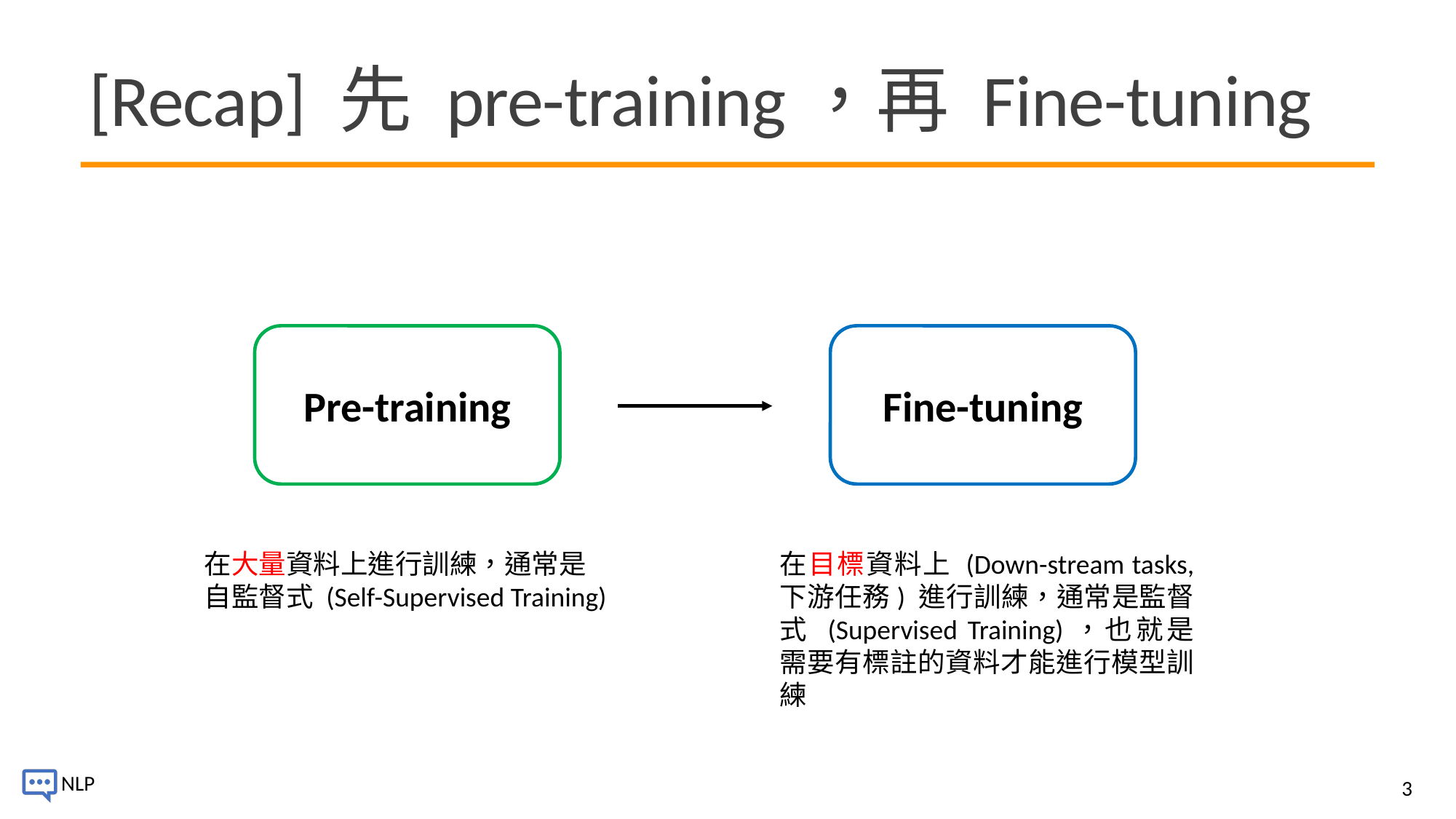

# [Recap] 先 pre-training，再 Fine-tuning
Pre-training
Fine-tuning
在大量資料上進行訓練，通常是自監督式 (Self-Supervised Training)
在目標資料上 (Down-stream tasks, 下游任務) 進行訓練，通常是監督式 (Supervised Training)，也就是需要有標註的資料才能進行模型訓練
3